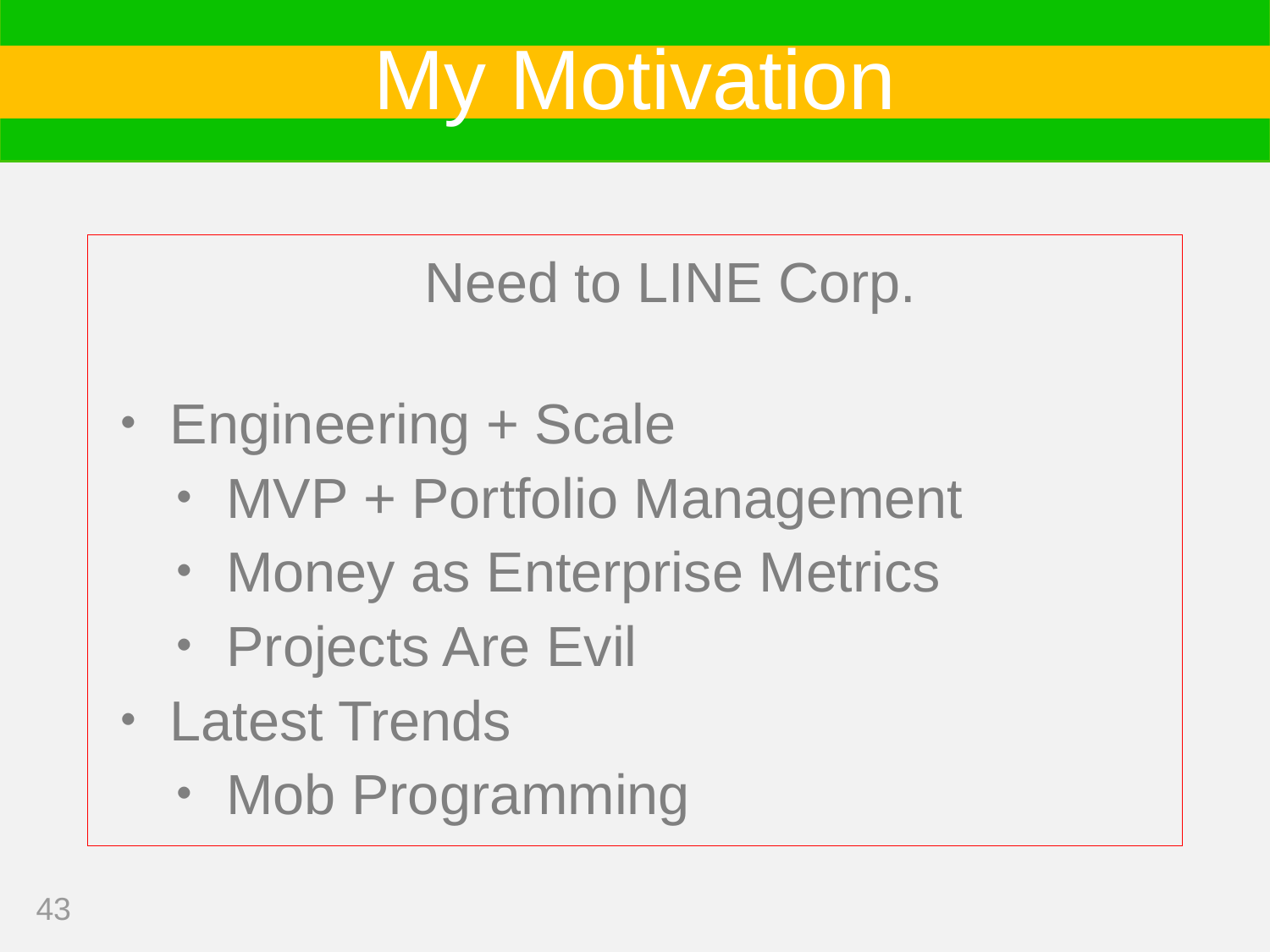

# My Motivation
Need to LINE Corp.

・Engineering + Scale
　・MVP + Portfolio Management
　・Money as Enterprise Metrics
　・Projects Are Evil
・Latest Trends
　・Mob Programming
43